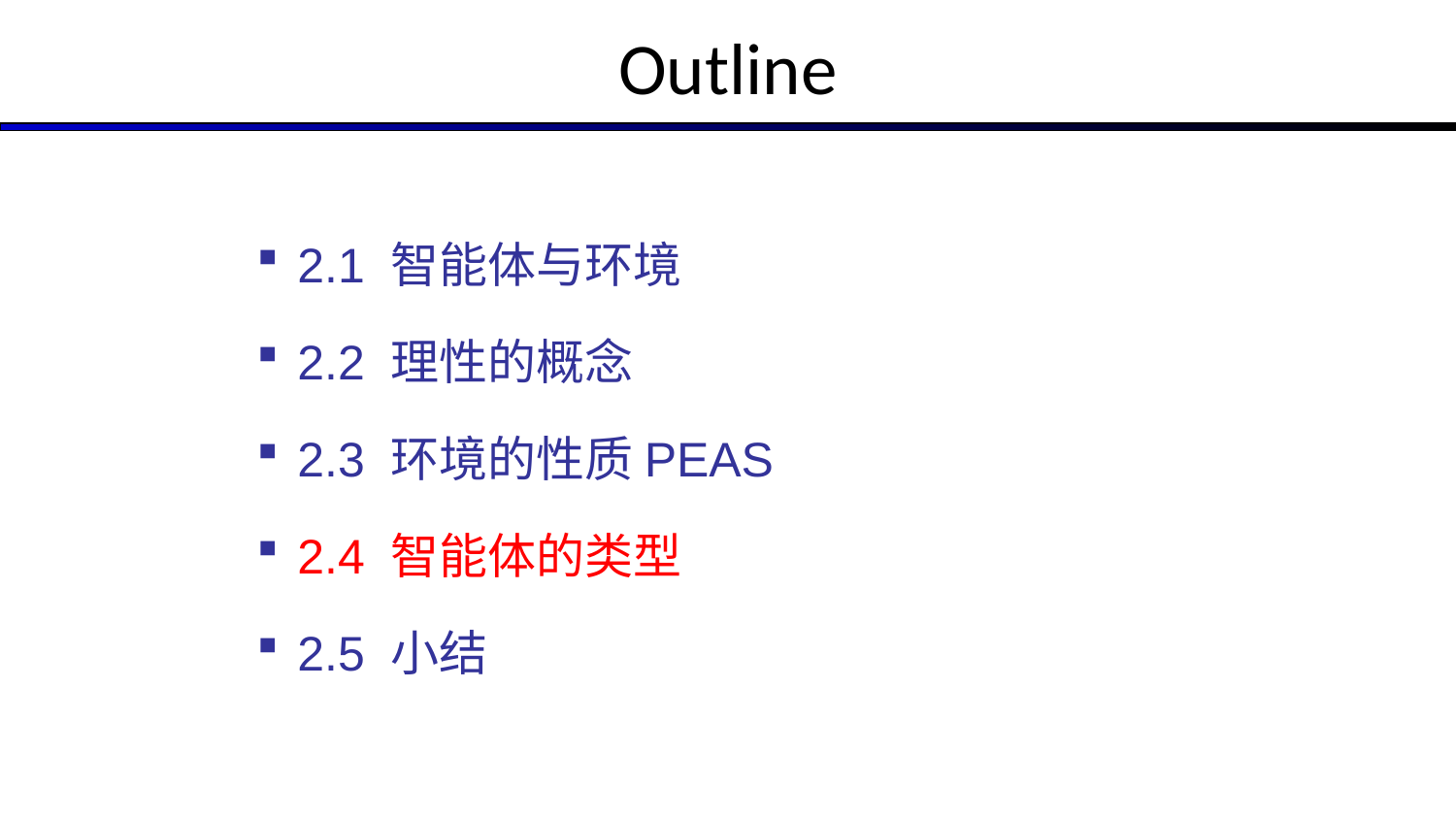

Outline
2.1 智能体与环境
2.2 理性的概念
2.3 环境的性质PEAS
2.4 智能体的类型
2.5 小结